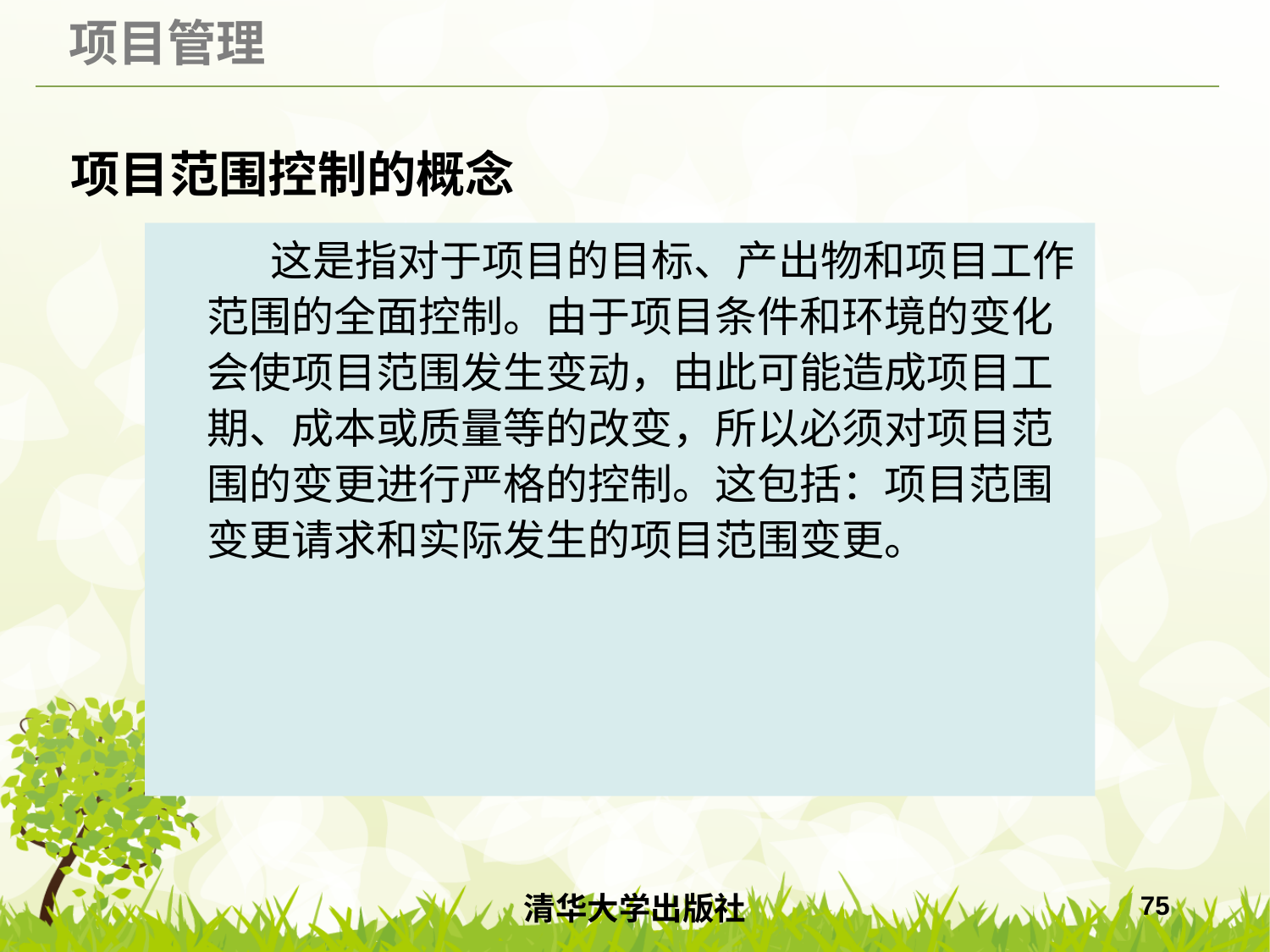

# 项目范围控制的概念
这是指对于项目的目标、产出物和项目工作范围的全面控制。由于项目条件和环境的变化会使项目范围发生变动，由此可能造成项目工期、成本或质量等的改变，所以必须对项目范围的变更进行严格的控制。这包括：项目范围变更请求和实际发生的项目范围变更。

清华大学出版社
75